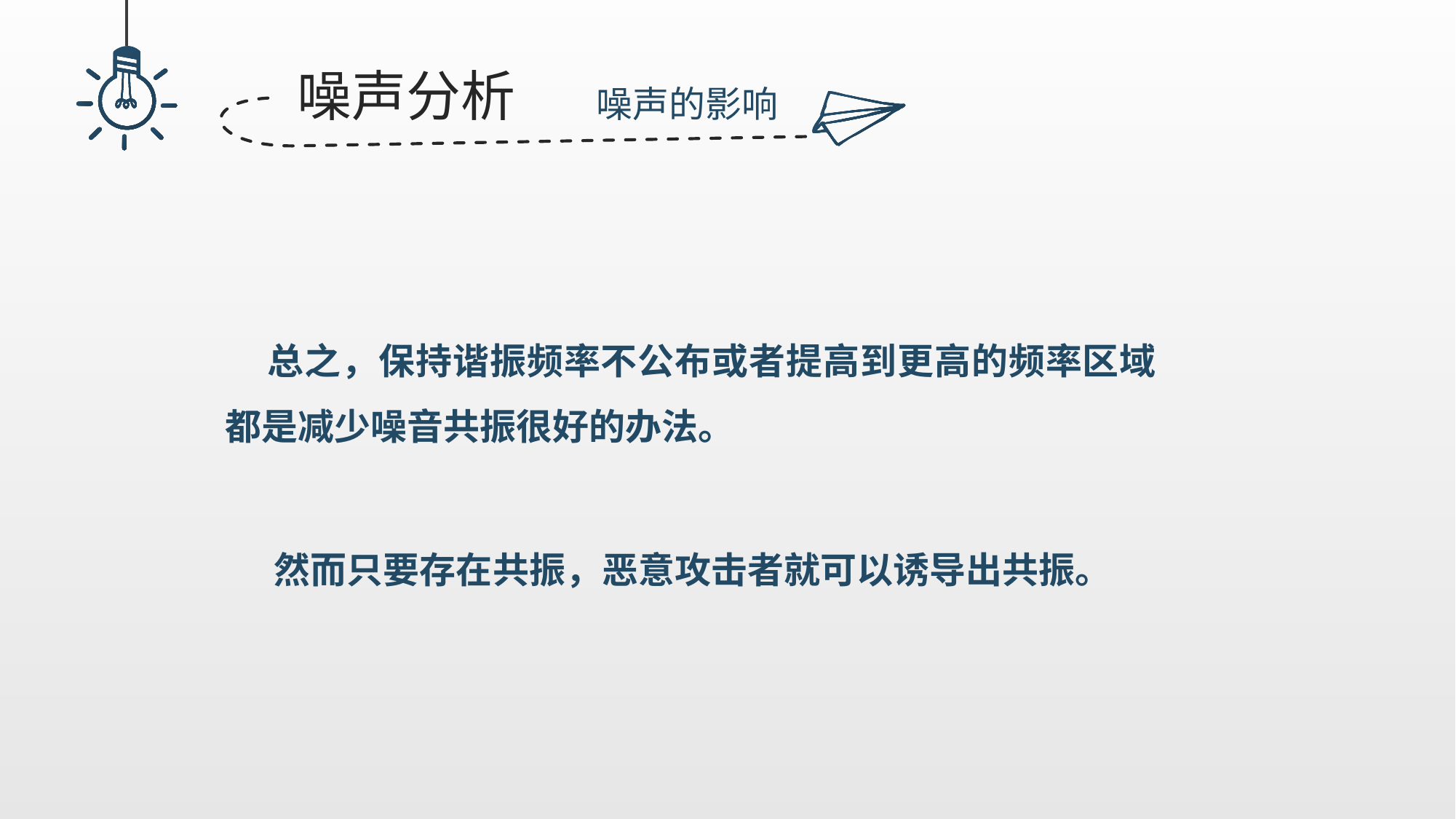

噪声分析
噪声的影响

总之，保持谐振频率不公布或者提高到更高的频率区域都是减少噪音共振很好的办法。
然而只要存在共振，恶意攻击者就可以诱导出共振。